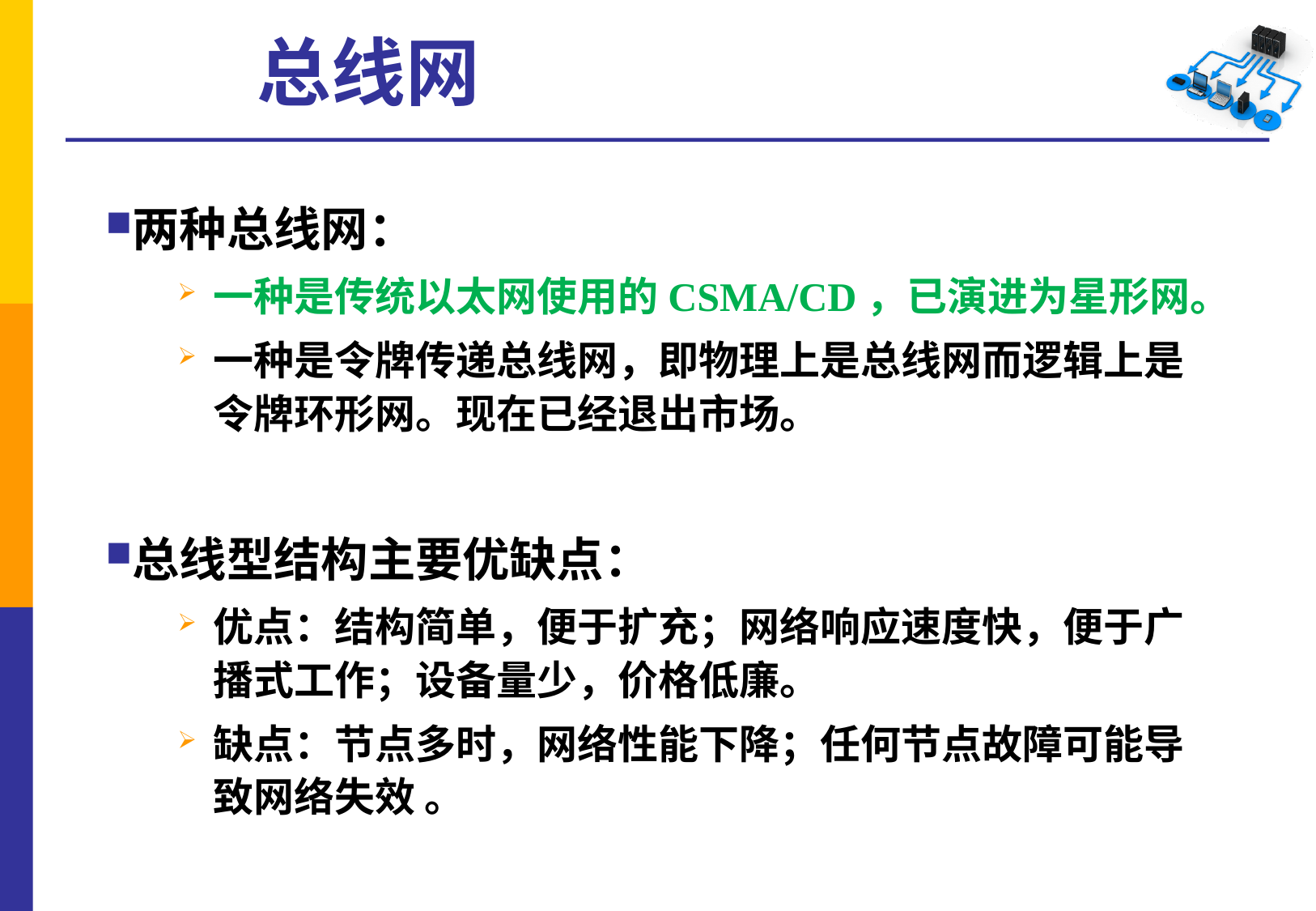

# 总线网
两种总线网：
一种是传统以太网使用的CSMA/CD，已演进为星形网。
一种是令牌传递总线网，即物理上是总线网而逻辑上是令牌环形网。现在已经退出市场。

总线型结构主要优缺点：
优点：结构简单，便于扩充；网络响应速度快，便于广播式工作；设备量少，价格低廉。
缺点：节点多时，网络性能下降；任何节点故障可能导致网络失效 。